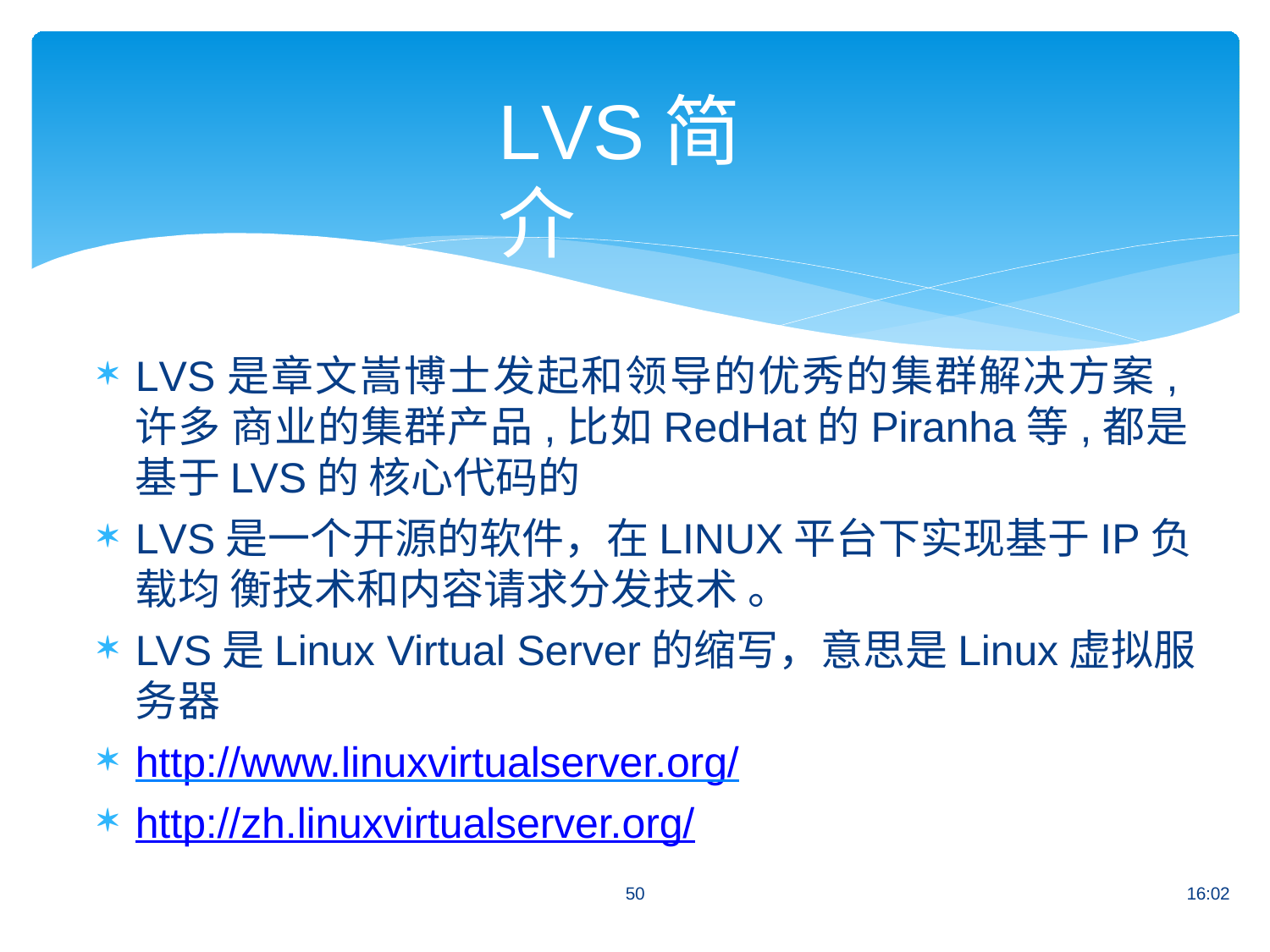

# LVS简介

LVS是章文嵩博士发起和领导的优秀的集群解决方案,许多 商业的集群产品,比如RedHat的Piranha等,都是基于LVS的 核心代码的
LVS是一个开源的软件，在LINUX平台下实现基于IP负载均 衡技术和内容请求分发技术。
LVS是Linux Virtual Server的缩写，意思是Linux虚拟服务器
http://www.linuxvirtualserver.org/
http://zh.linuxvirtualserver.org/
50
16:02